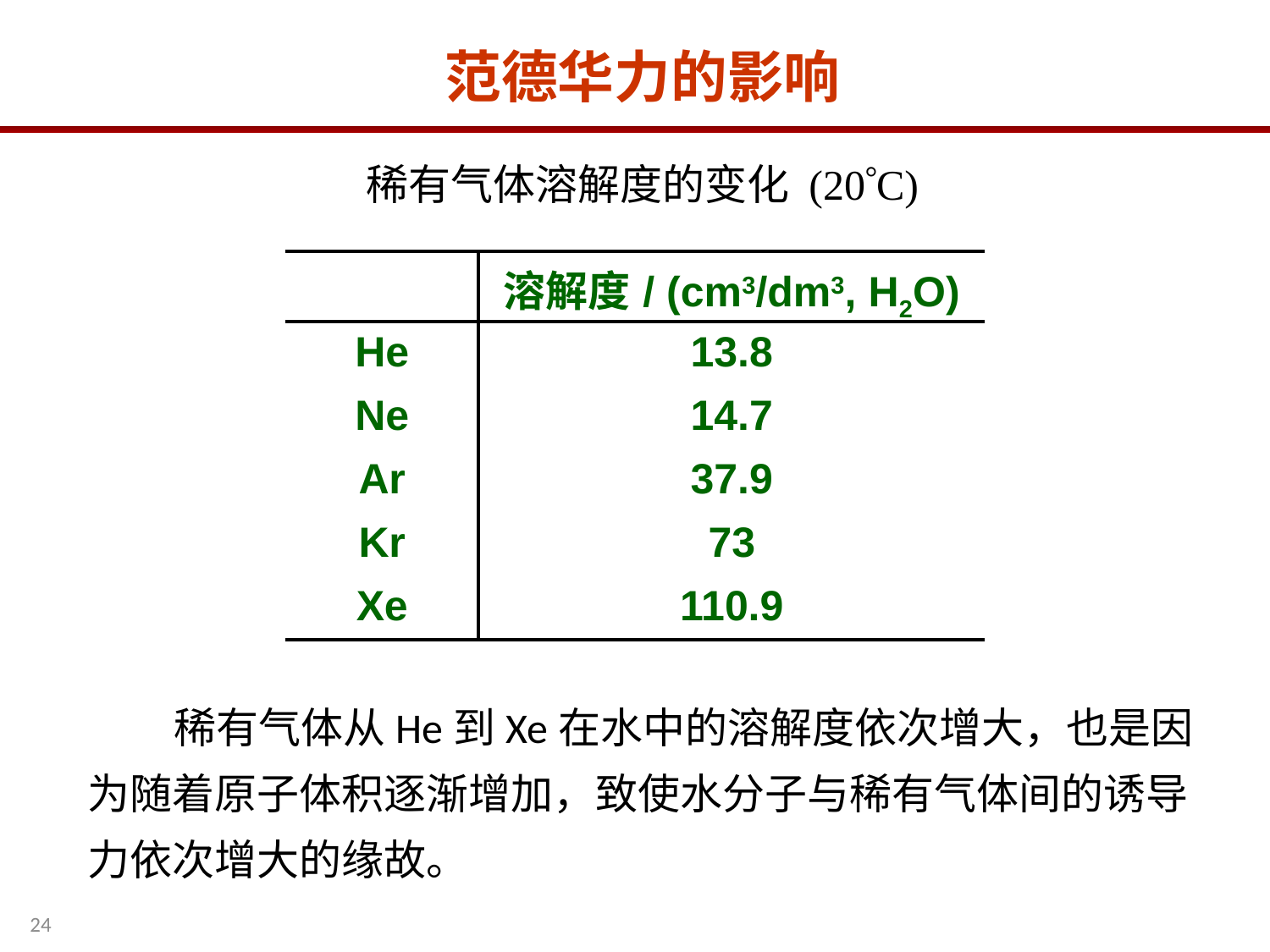

范德华力的影响

稀有气体溶解度的变化 (20°C)
|  | 溶解度/ (cm3/dm3, H2O) |
| --- | --- |
| He | 13.8 |
| Ne | 14.7 |
| Ar | 37.9 |
| Kr | 73 |
| Xe | 110.9 |
        稀有气体从He到Xe在水中的溶解度依次增大，也是因为随着原子体积逐渐增加，致使水分子与稀有气体间的诱导力依次增大的缘故。
24